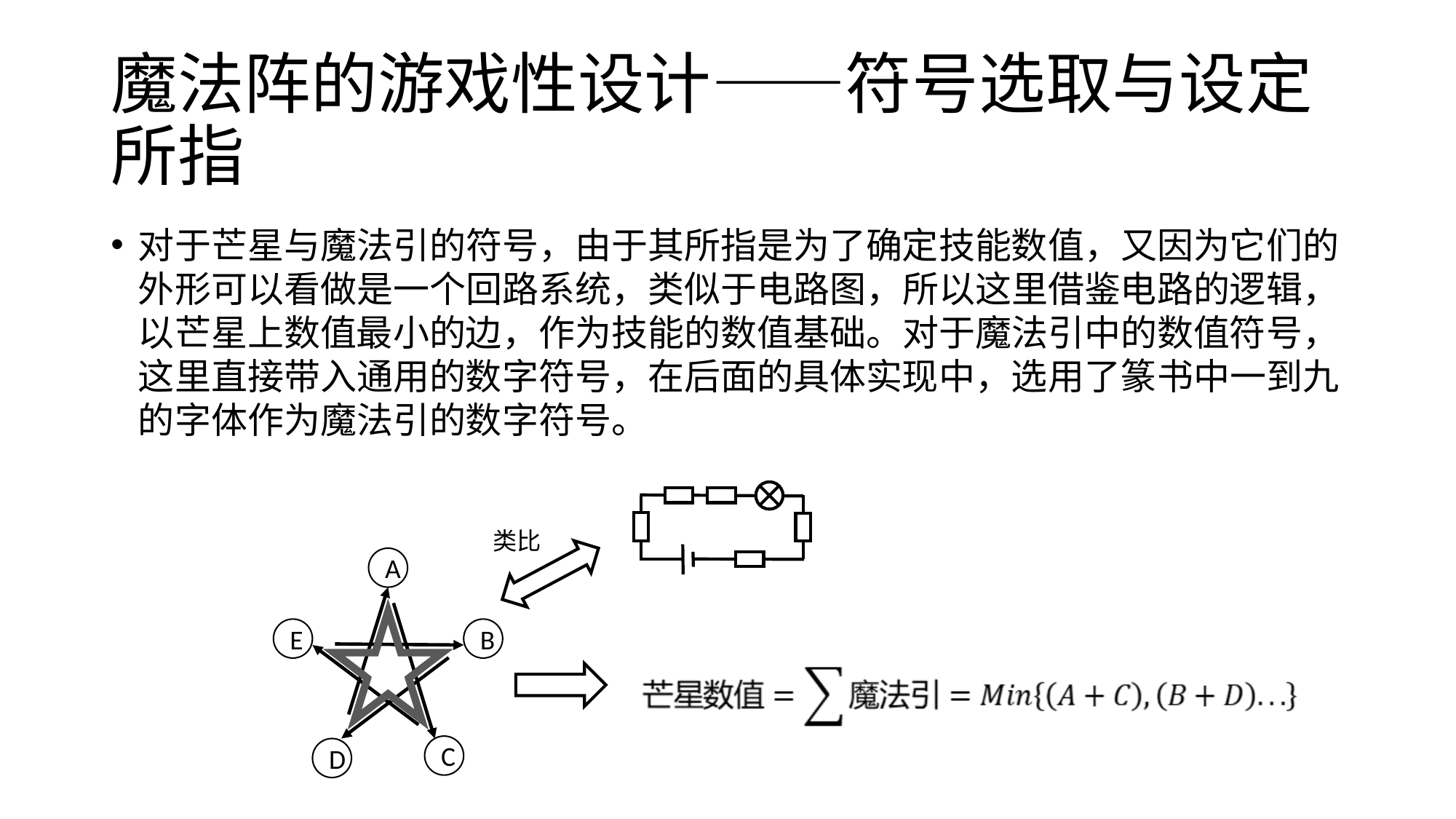

# 魔法阵的游戏性设计——符号选取与设定所指
对于芒星与魔法引的符号，由于其所指是为了确定技能数值，又因为它们的外形可以看做是一个回路系统，类似于电路图，所以这里借鉴电路的逻辑，以芒星上数值最小的边，作为技能的数值基础。对于魔法引中的数值符号，这里直接带入通用的数字符号，在后面的具体实现中，选用了篆书中一到九的字体作为魔法引的数字符号。

类比

A

E
B
C
D